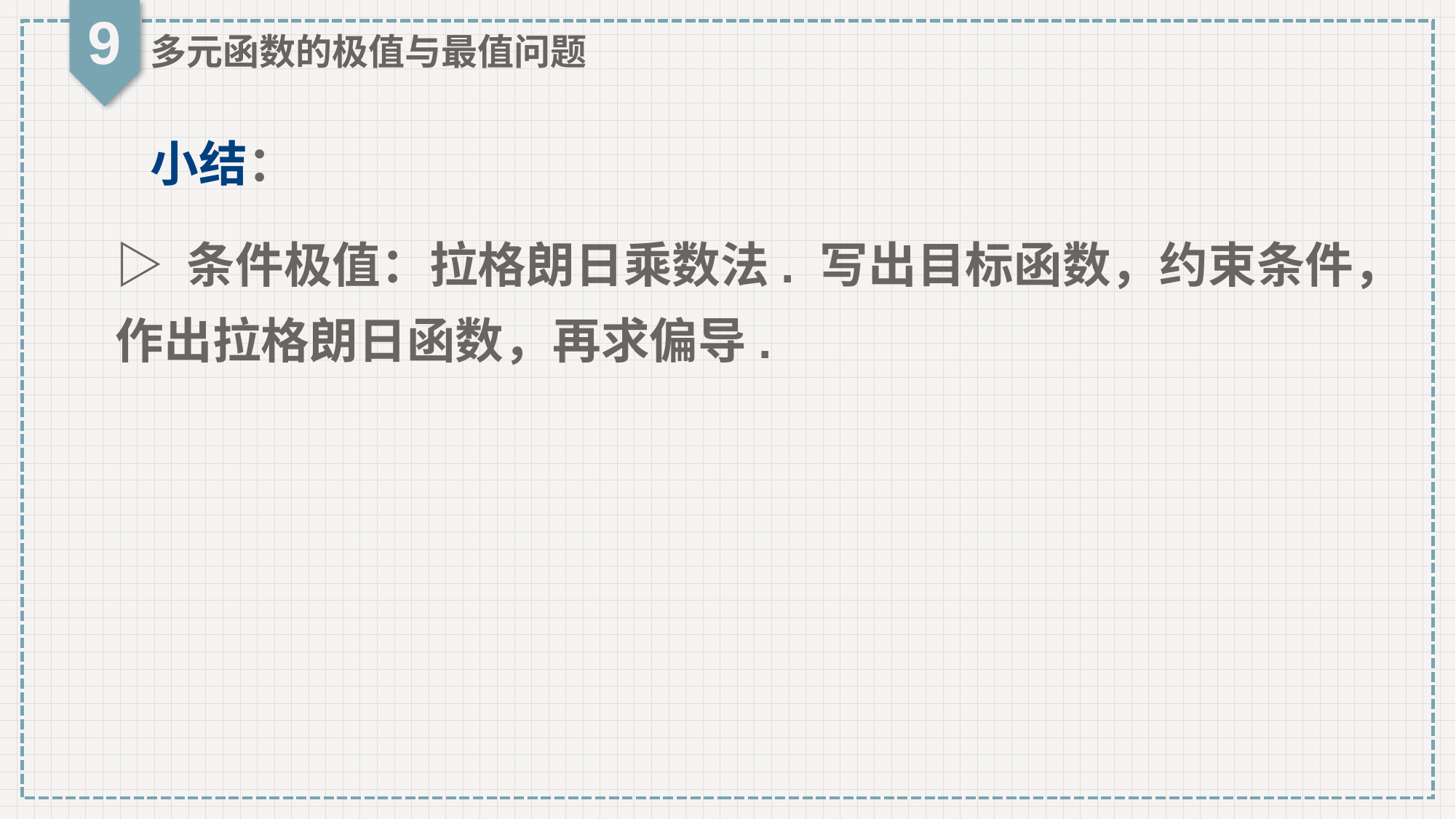

9
多元函数的极值与最值问题
小结：
▷ 条件极值：拉格朗日乘数法. 写出目标函数，约束条件，作出拉格朗日函数，再求偏导.